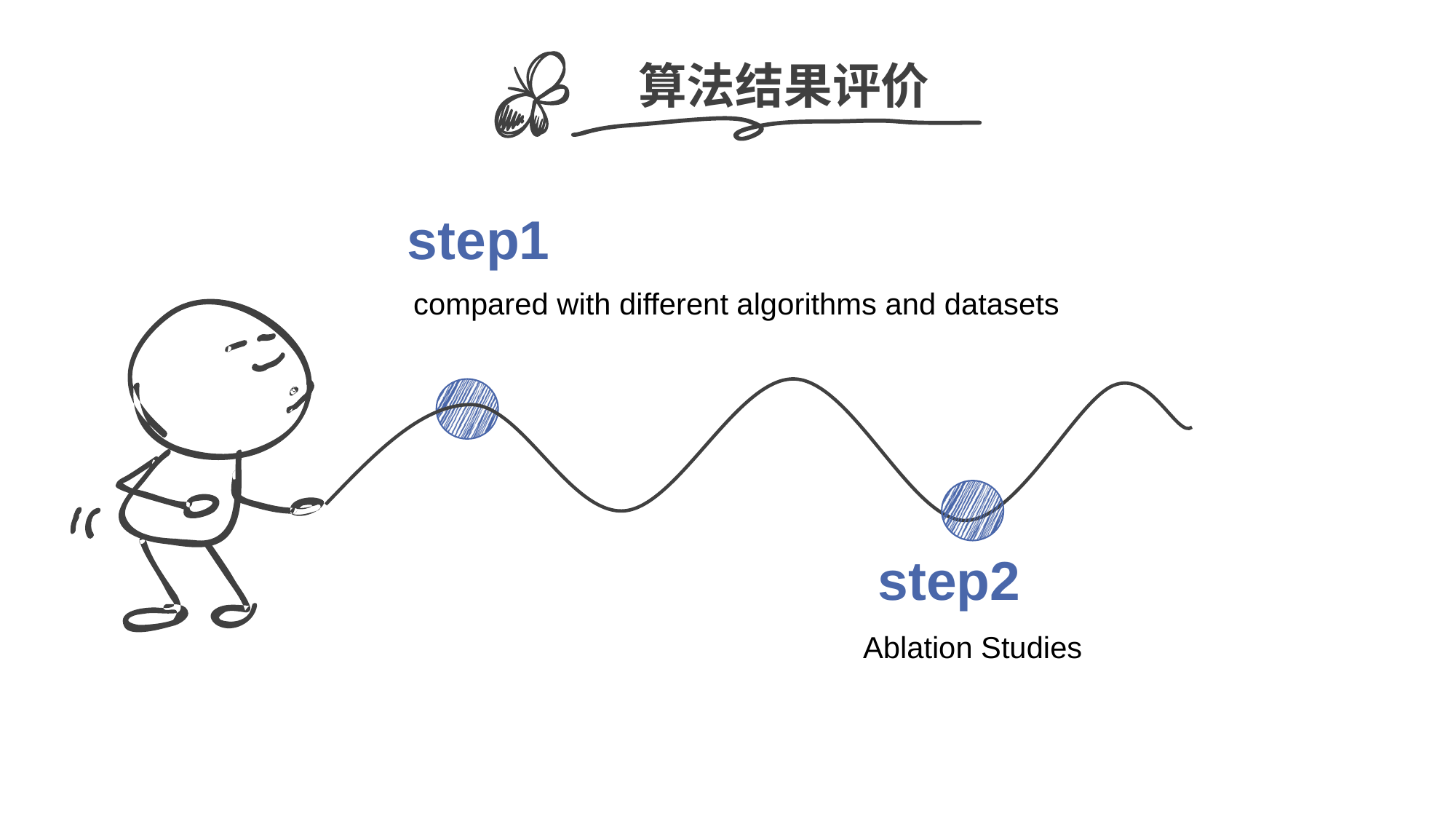

算法结果评价

step1
compared with different algorithms and datasets

step2
Ablation Studies